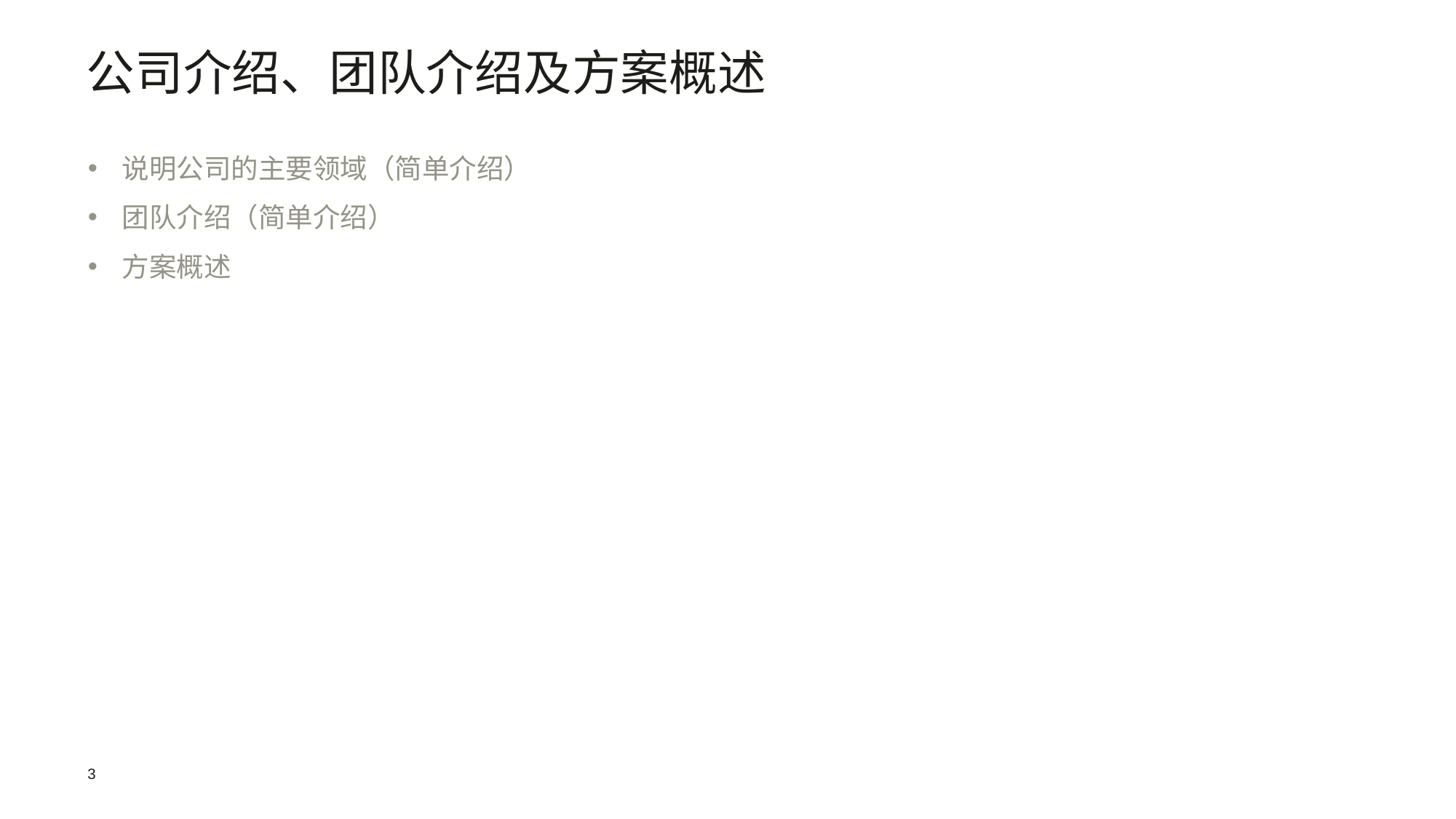

公司介绍、团队介绍及方案概述
说明公司的主要领域（简单介绍）
团队介绍（简单介绍）
方案概述